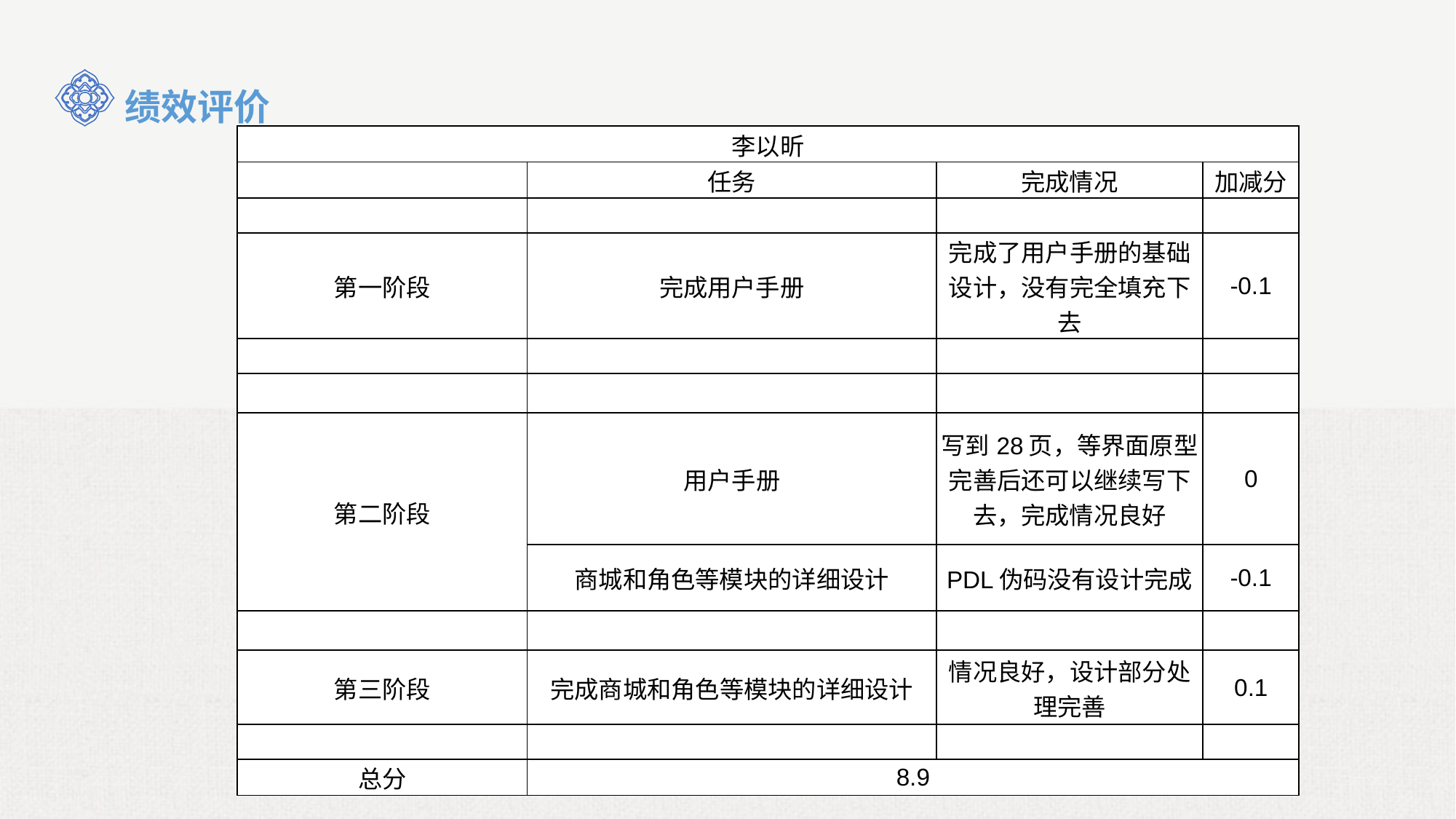

绩效评价

| 李以昕 |  |  |  |
| --- | --- | --- | --- |
|  | 任务 | 完成情况 | 加减分 |
|  |  |  |  |
| 第一阶段 | 完成用户手册 | 完成了用户手册的基础设计，没有完全填充下去 | -0.1 |
|  |  |  |  |
|  |  |  |  |
| 第二阶段 | 用户手册 | 写到28页，等界面原型完善后还可以继续写下去，完成情况良好 | 0 |
|  | 商城和角色等模块的详细设计 | PDL伪码没有设计完成 | -0.1 |
|  |  |  |  |
| 第三阶段 | 完成商城和角色等模块的详细设计 | 情况良好，设计部分处理完善 | 0.1 |
|  |  |  |  |
| 总分 | 8.9 |  |  |